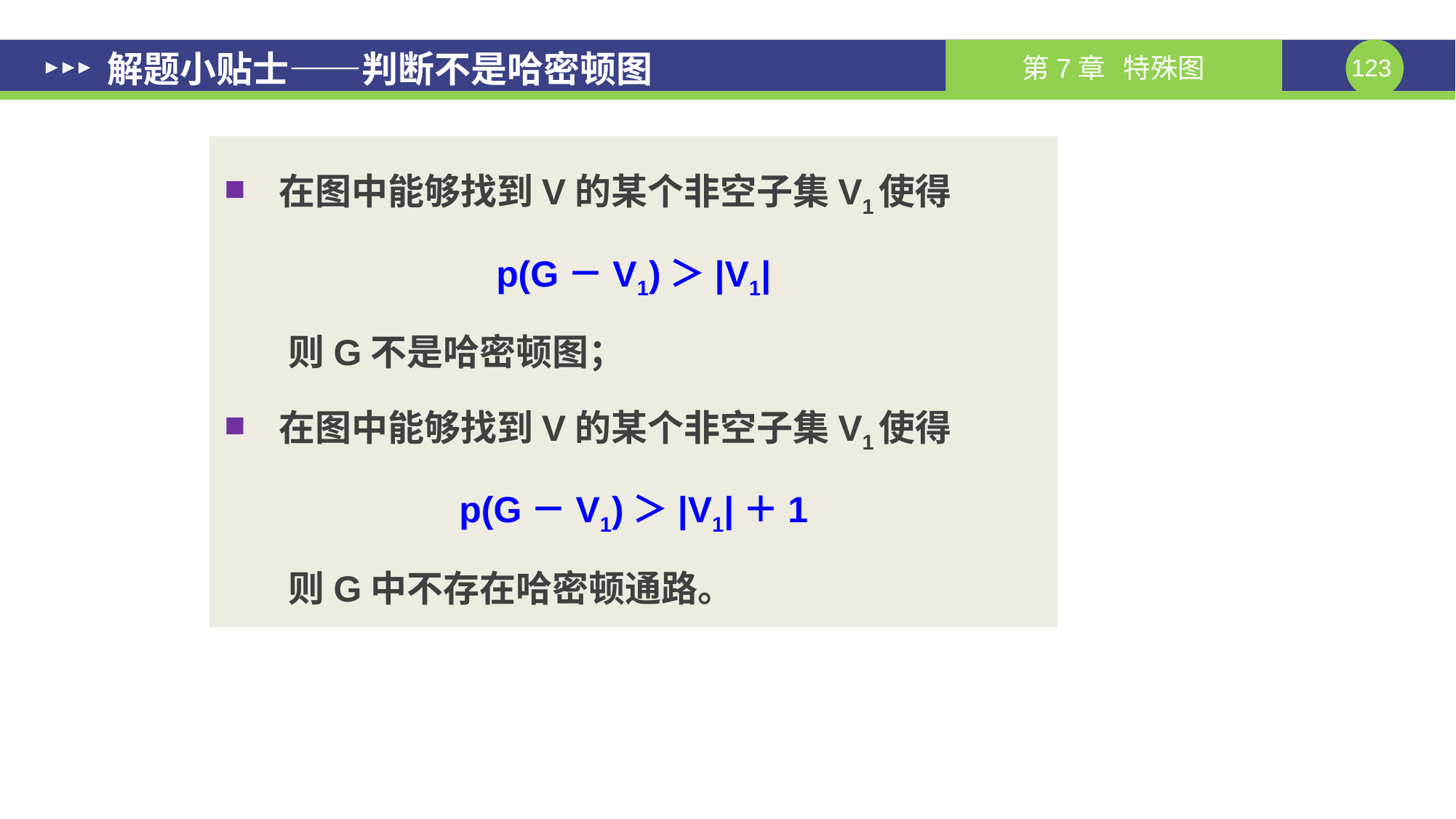

# 解题小贴士——判断不是哈密顿图
在图中能够找到V的某个非空子集V1使得
p(G－V1)＞|V1|
则G不是哈密顿图；
在图中能够找到V的某个非空子集V1使得
p(G－V1)＞|V1|＋1
则G中不存在哈密顿通路。